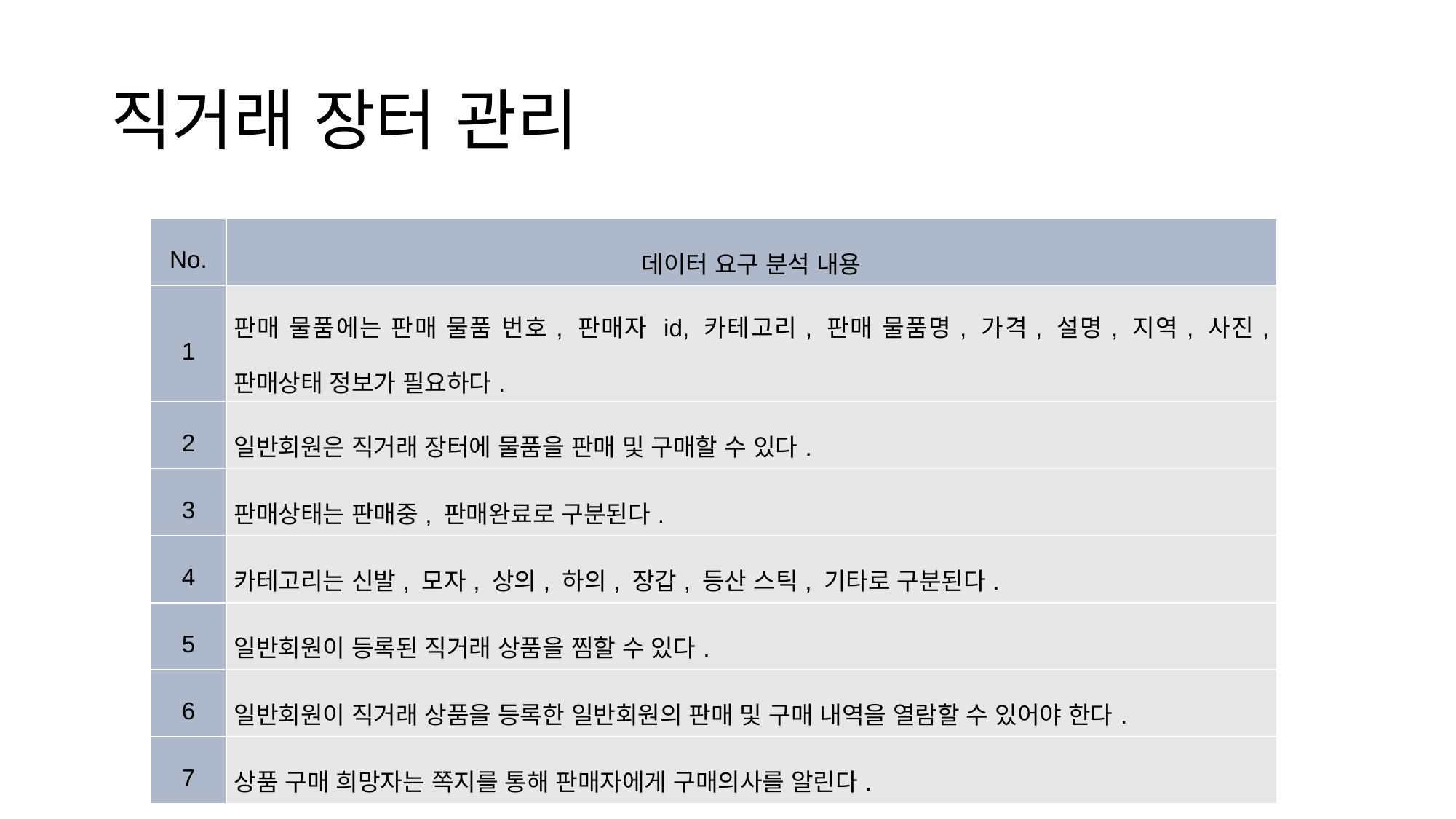

# 직거래 장터 관리
| No. | 데이터 요구 분석 내용 |
| --- | --- |
| 1 | 판매 물품에는 판매 물품 번호, 판매자 id, 카테고리, 판매 물품명, 가격, 설명, 지역, 사진, 판매상태 정보가 필요하다. |
| 2 | 일반회원은 직거래 장터에 물품을 판매 및 구매할 수 있다. |
| 3 | 판매상태는 판매중, 판매완료로 구분된다. |
| 4 | 카테고리는 신발, 모자, 상의, 하의, 장갑, 등산 스틱, 기타로 구분된다. |
| 5 | 일반회원이 등록된 직거래 상품을 찜할 수 있다. |
| 6 | 일반회원이 직거래 상품을 등록한 일반회원의 판매 및 구매 내역을 열람할 수 있어야 한다. |
| 7 | 상품 구매 희망자는 쪽지를 통해 판매자에게 구매의사를 알린다. |